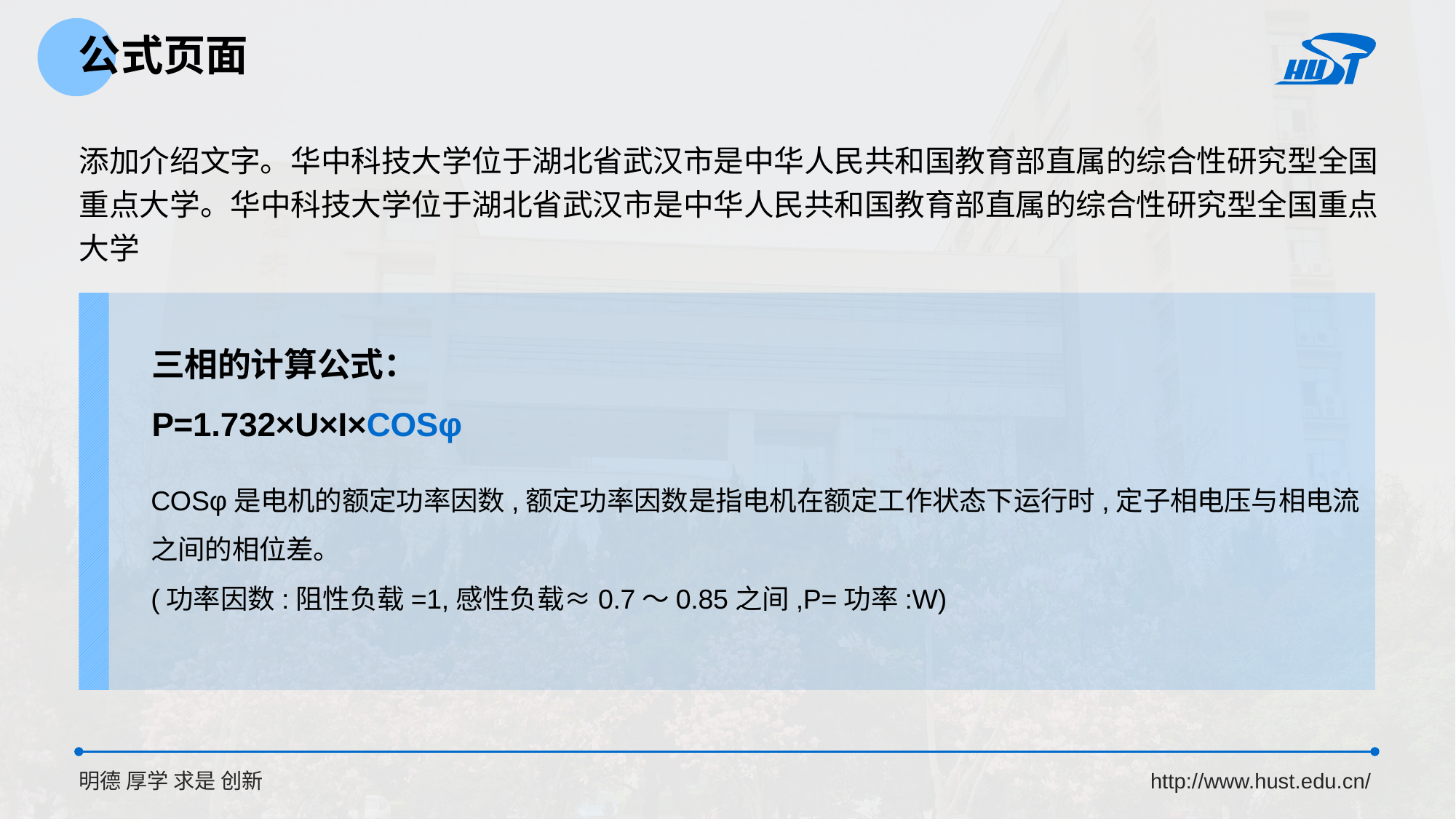

公式页面
添加介绍文字。华中科技大学位于湖北省武汉市是中华人民共和国教育部直属的综合性研究型全国重点大学。华中科技大学位于湖北省武汉市是中华人民共和国教育部直属的综合性研究型全国重点大学

三相的计算公式：
P=1.732×U×I×COSφ
COSφ是电机的额定功率因数,额定功率因数是指电机在额定工作状态下运行时,定子相电压与相电流之间的相位差。
(功率因数:阻性负载=1,感性负载≈0.7～0.85之间,P=功率:W)